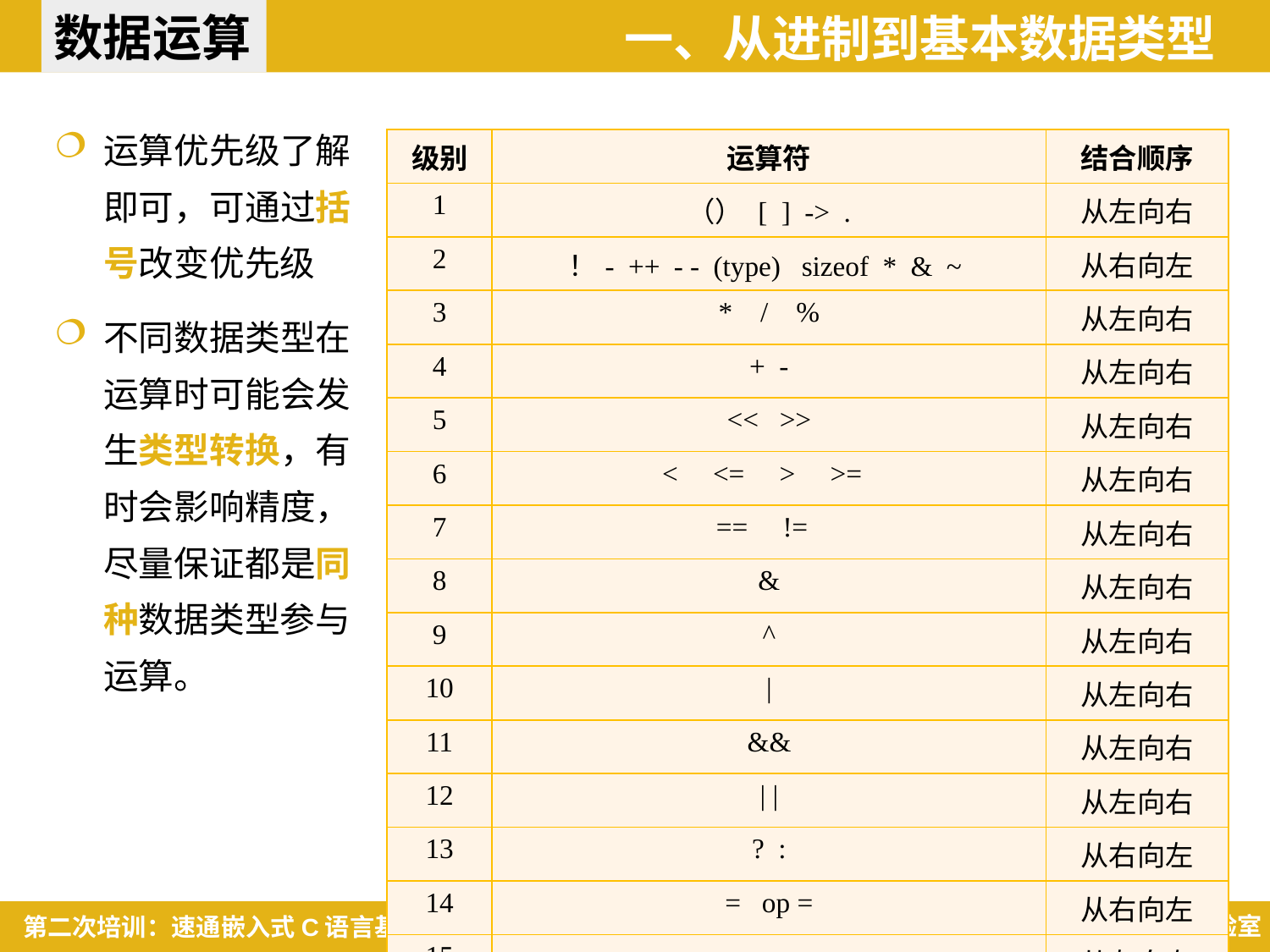

数据运算
一、从进制到基本数据类型
运算优先级了解即可，可通过括号改变优先级
不同数据类型在运算时可能会发生类型转换，有时会影响精度，尽量保证都是同种数据类型参与运算。

| 级别 | 运算符 | 结合顺序 |
| --- | --- | --- |
| 1 | （） [ ] -> . | 从左向右 |
| 2 | ！- ++ - - (type) sizeof \* & ~ | 从右向左 |
| 3 | \* / % | 从左向右 |
| 4 | + - | 从左向右 |
| 5 | << >> | 从左向右 |
| 6 | < <= > >= | 从左向右 |
| 7 | == != | 从左向右 |
| 8 | & | 从左向右 |
| 9 | ^ | 从左向右 |
| 10 | | | 从左向右 |
| 11 | && | 从左向右 |
| 12 | | | | 从左向右 |
| 13 | ? : | 从右向左 |
| 14 | = op = | 从右向左 |
| 15 | , | 从左向右 |
26